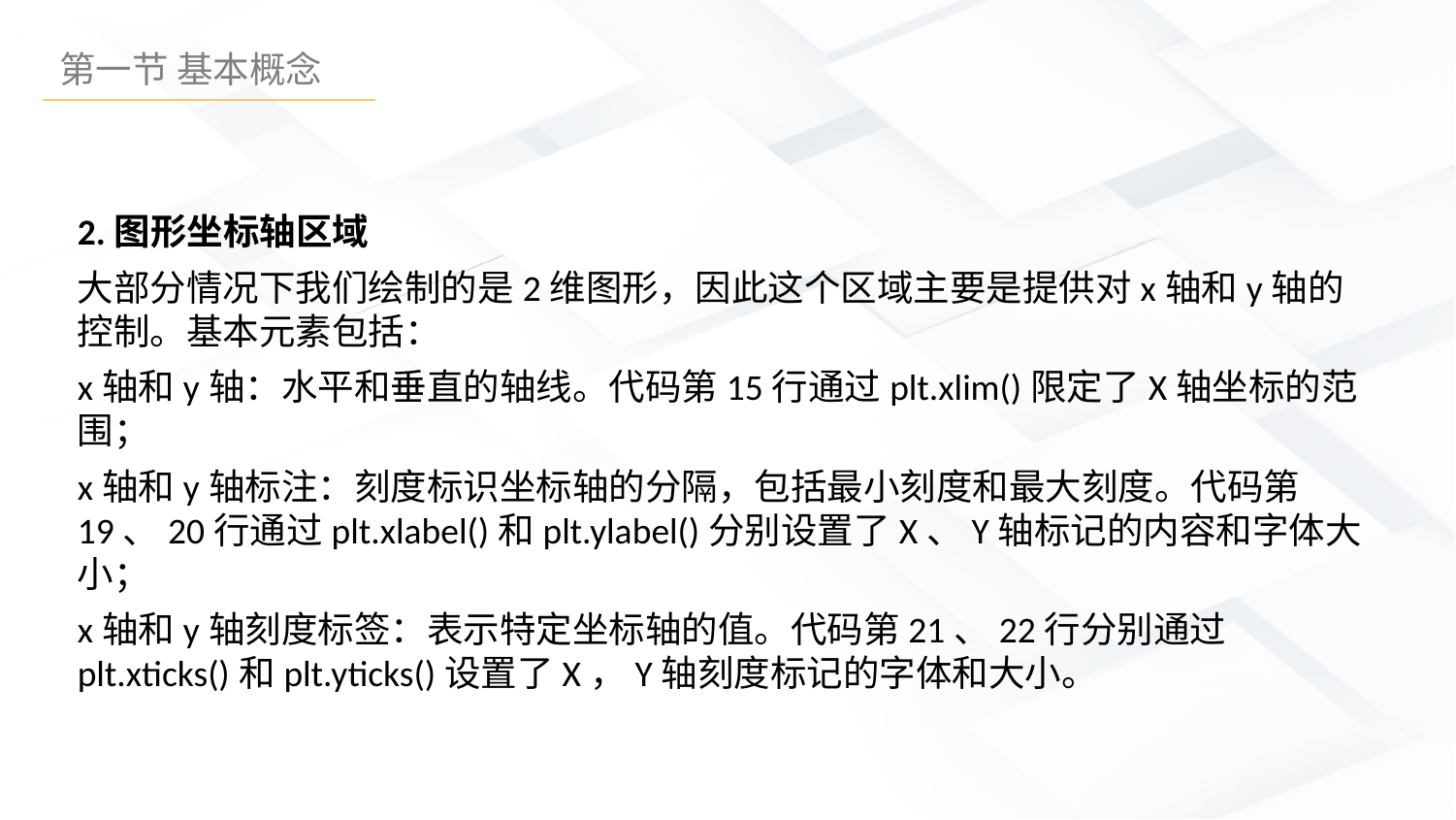

2.图形坐标轴区域
大部分情况下我们绘制的是2维图形，因此这个区域主要是提供对x轴和y轴的控制。基本元素包括：
x轴和y轴：水平和垂直的轴线。代码第15行通过plt.xlim()限定了X轴坐标的范围；
x轴和y轴标注：刻度标识坐标轴的分隔，包括最小刻度和最大刻度。代码第19、20行通过plt.xlabel()和plt.ylabel()分别设置了X、Y轴标记的内容和字体大小；
x轴和y轴刻度标签：表示特定坐标轴的值。代码第21、22行分别通过plt.xticks()和plt.yticks()设置了X，Y轴刻度标记的字体和大小。